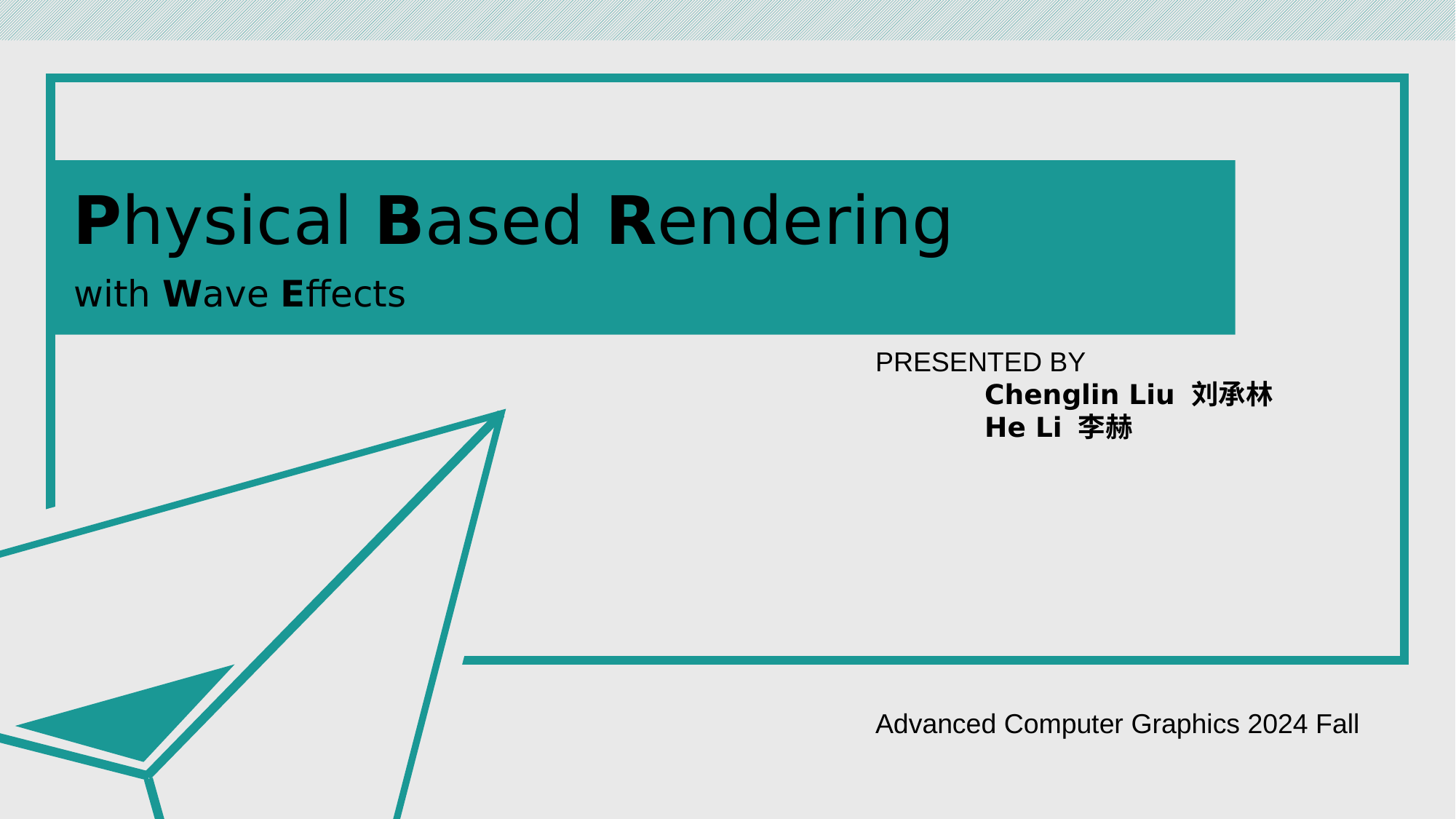

Physical Based Rendering
with Wave Effects
PRESENTED BY
	Chenglin Liu 刘承林
	He Li 李赫

Advanced Computer Graphics 2024 Fall